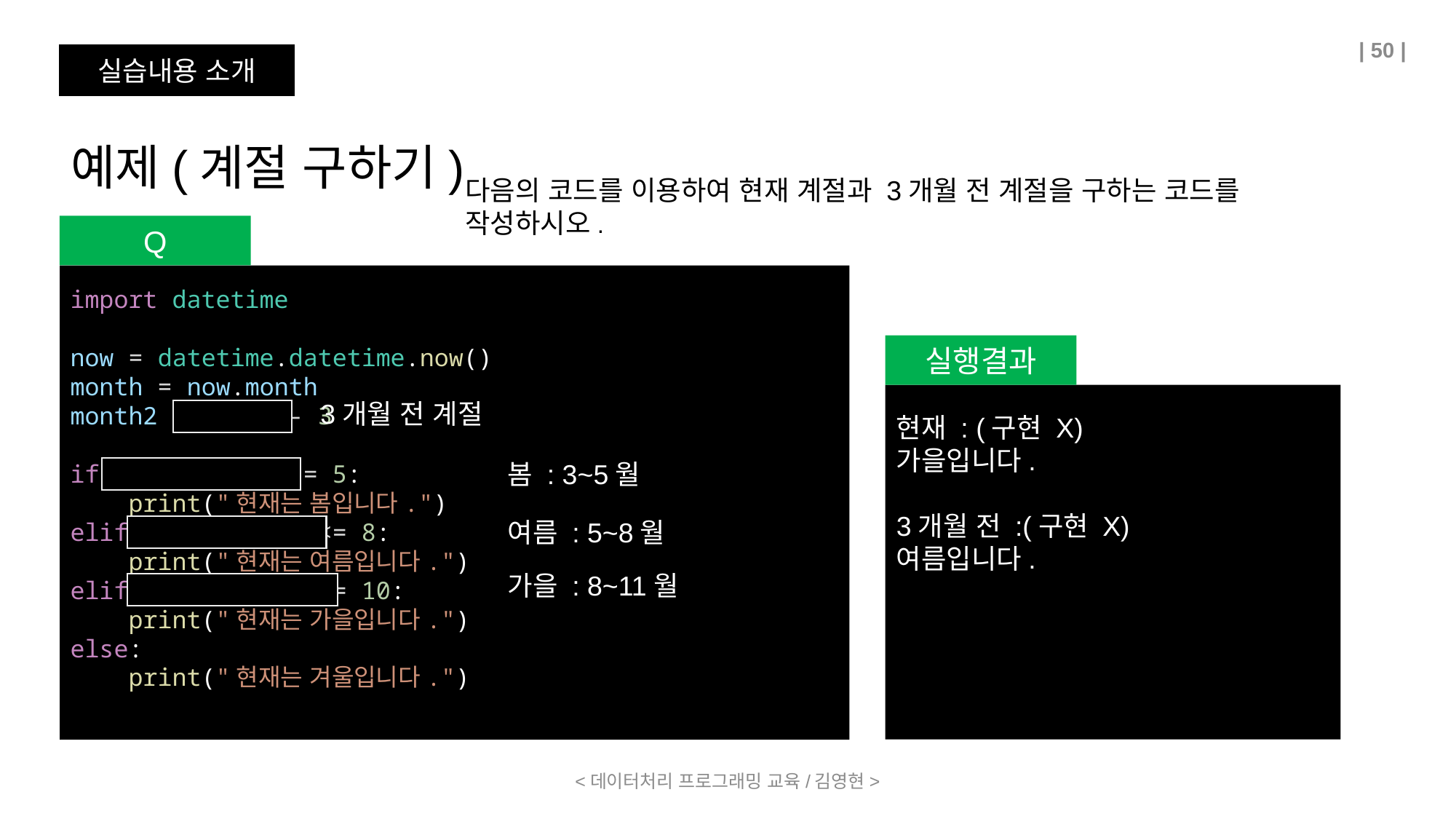

| 50 |
실습내용 소개
예제(계절 구하기)
다음의 코드를 이용하여 현재 계절과 3개월 전 계절을 구하는 코드를 작성하시오.
Q

import datetime
now = datetime.datetime.now()
month = now.month
month2 = month - 3
if 3 <= month2 <= 5:
    print("현재는 봄입니다.")
elif 6 <= month2 <= 8:
    print("현재는 여름입니다.")
elif 8 <= month2 <= 10:
    print("현재는 가을입니다.")
else:
    print("현재는 겨울입니다.")
실행결과

3개월 전 계절

현재 : (구현 X)
가을입니다.

3개월 전 :(구현 X)
여름입니다.
봄 : 3~5월

여름 : 5~8월

가을 : 8~11월

<데이터처리 프로그래밍 교육/김영현>